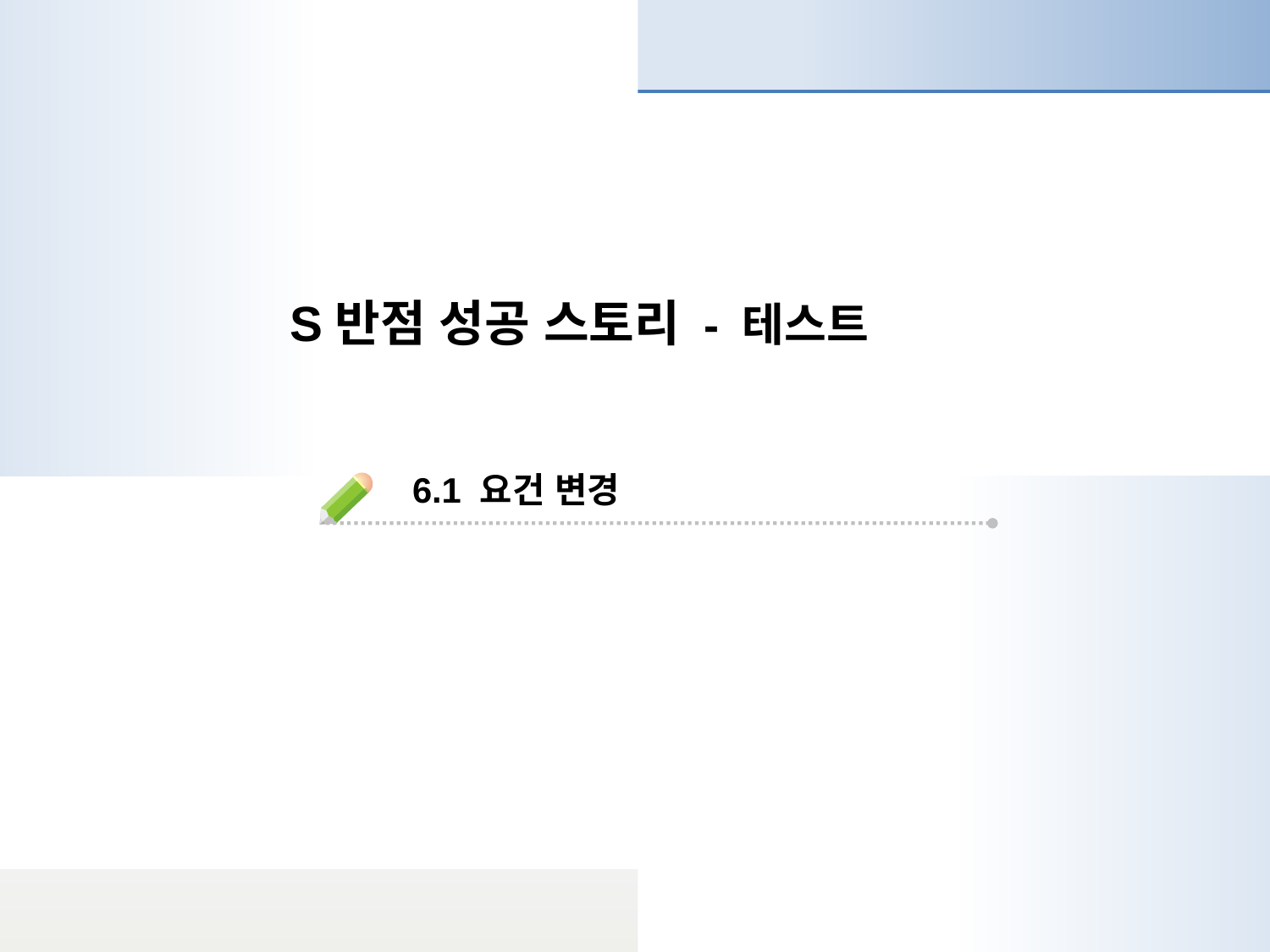

S반점 성공 스토리 - 테스트
6.1 요건 변경